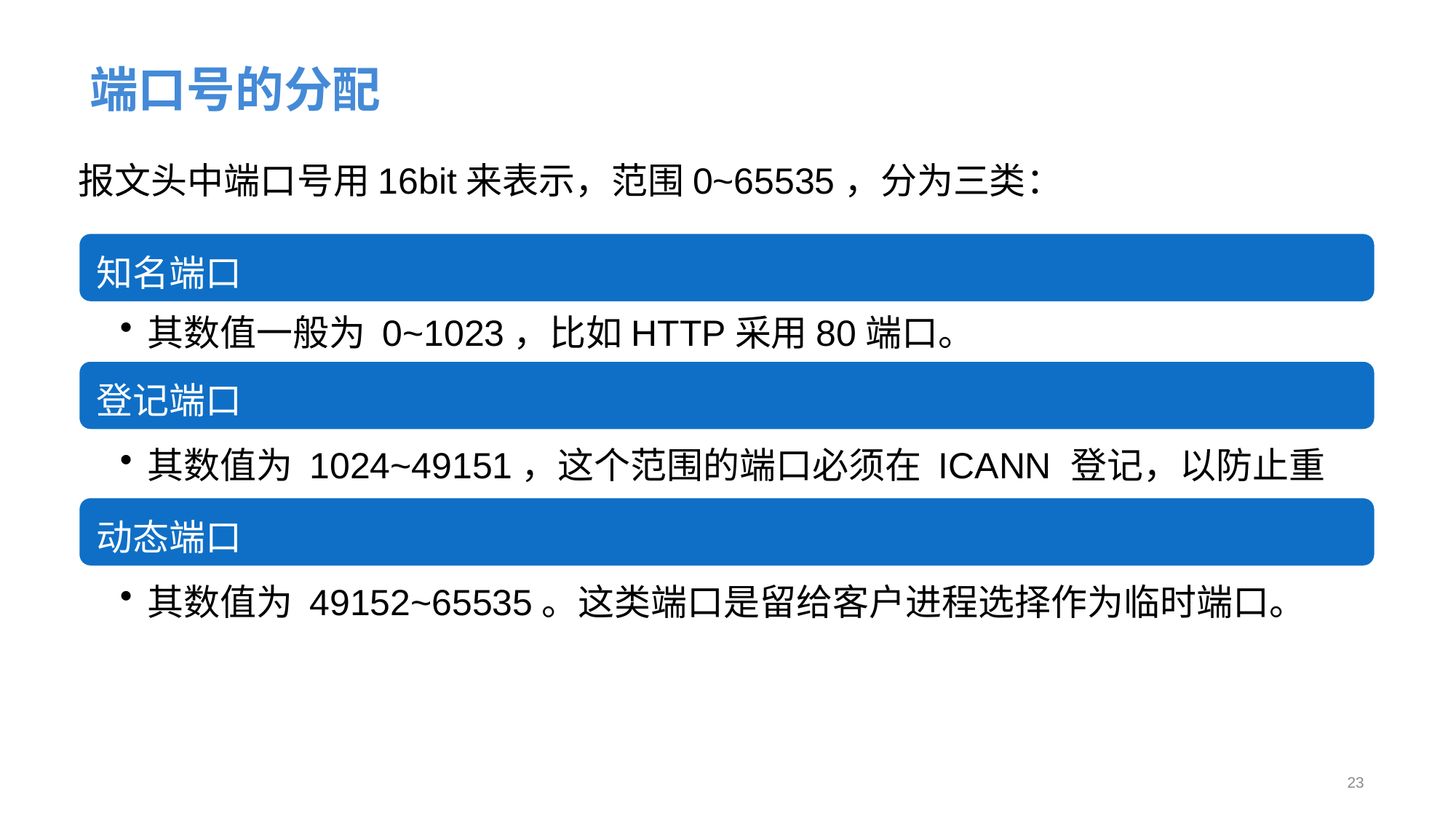

# 端口号的分配
知名端口
其数值一般为 0~1023，比如HTTP采用80端口。
登记端口
其数值为 1024~49151，这个范围的端口必须在 ICANN 登记，以防止重复。
动态端口
其数值为 49152~65535。这类端口是留给客户进程选择作为临时端口。
报文头中端口号用16bit来表示，范围0~65535，分为三类：
23